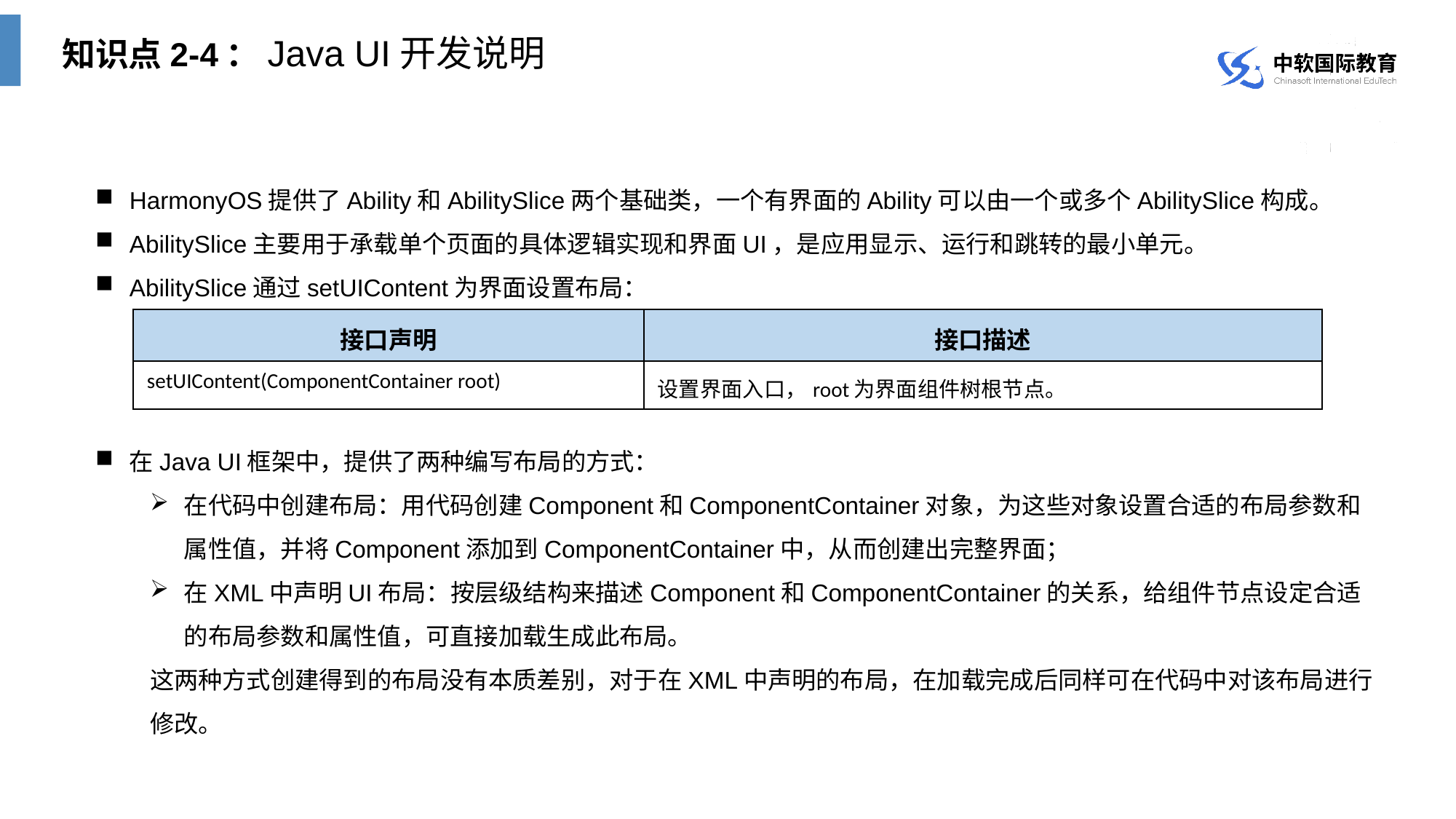

知识点2-4：Java UI开发说明
HarmonyOS提供了Ability和AbilitySlice两个基础类，一个有界面的Ability可以由一个或多个AbilitySlice构成。
AbilitySlice主要用于承载单个页面的具体逻辑实现和界面UI，是应用显示、运行和跳转的最小单元。
AbilitySlice通过setUIContent为界面设置布局：

在Java UI框架中，提供了两种编写布局的方式：
在代码中创建布局：用代码创建Component和ComponentContainer对象，为这些对象设置合适的布局参数和属性值，并将Component添加到ComponentContainer中，从而创建出完整界面；
在XML中声明UI布局：按层级结构来描述Component和ComponentContainer的关系，给组件节点设定合适的布局参数和属性值，可直接加载生成此布局。
这两种方式创建得到的布局没有本质差别，对于在XML中声明的布局，在加载完成后同样可在代码中对该布局进行修改。
| 接口声明 | 接口描述 |
| --- | --- |
| setUIContent(ComponentContainer root) | 设置界面入口，root为界面组件树根节点。 |